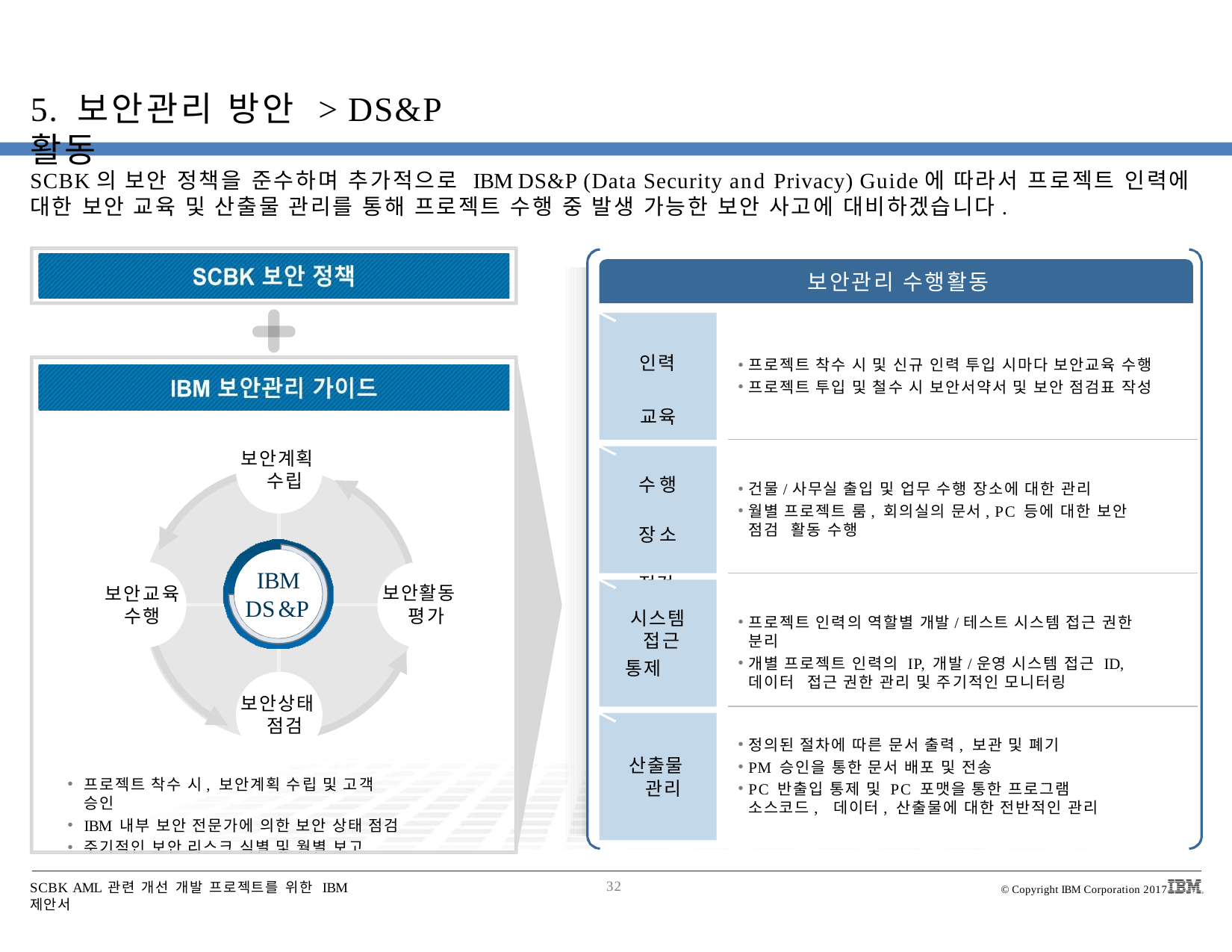

# 5. 보안관리 방안 > DS&P 활동

SCBK의 보안 정책을 준수하며 추가적으로 IBM DS&P (Data Security and Privacy) Guide에 따라서 프로젝트 인력에  대한 보안 교육 및 산출물 관리를 통해 프로젝트 수행 중 발생 가능한 보안 사고에 대비하겠습니다.

보안관리 수행활동

인력  교육
프로젝트 착수 시 및 신규 인력 투입 시마다 보안교육 수행
프로젝트 투입 및 철수 시 보안서약서 및 보안 점검표 작성

보안계획  수립

수행  장소  점검

건물/사무실 출입 및 업무 수행 장소에 대한 관리
월별 프로젝트 룸, 회의실의 문서, PC 등에 대한 보안 점검  활동 수행

IBM  DS&P

보안교육
보안활동  평가
수행

시스템  접근
통제
프로젝트 인력의 역할별 개발/테스트 시스템 접근 권한 분리
개별 프로젝트 인력의 IP, 개발/운영 시스템 접근 ID, 데이터  접근 권한 관리 및 주기적인 모니터링

보안상태  점검

정의된 절차에 따른 문서 출력, 보관 및 폐기
PM 승인을 통한 문서 배포 및 전송
PC 반출입 통제 및 PC 포맷을 통한 프로그램 소스코드,  데이터, 산출물에 대한 전반적인 관리
산출물  관리

프로젝트 착수 시, 보안계획 수립 및 고객 승인
IBM 내부 보안 전문가에 의한 보안 상태 점검
주기적인 보안 리스크 식별 및 월별 보고

SCBK AML 관련 개선 개발 프로젝트를 위한 IBM 제안서
32

© Copyright IBM Corporation 2017